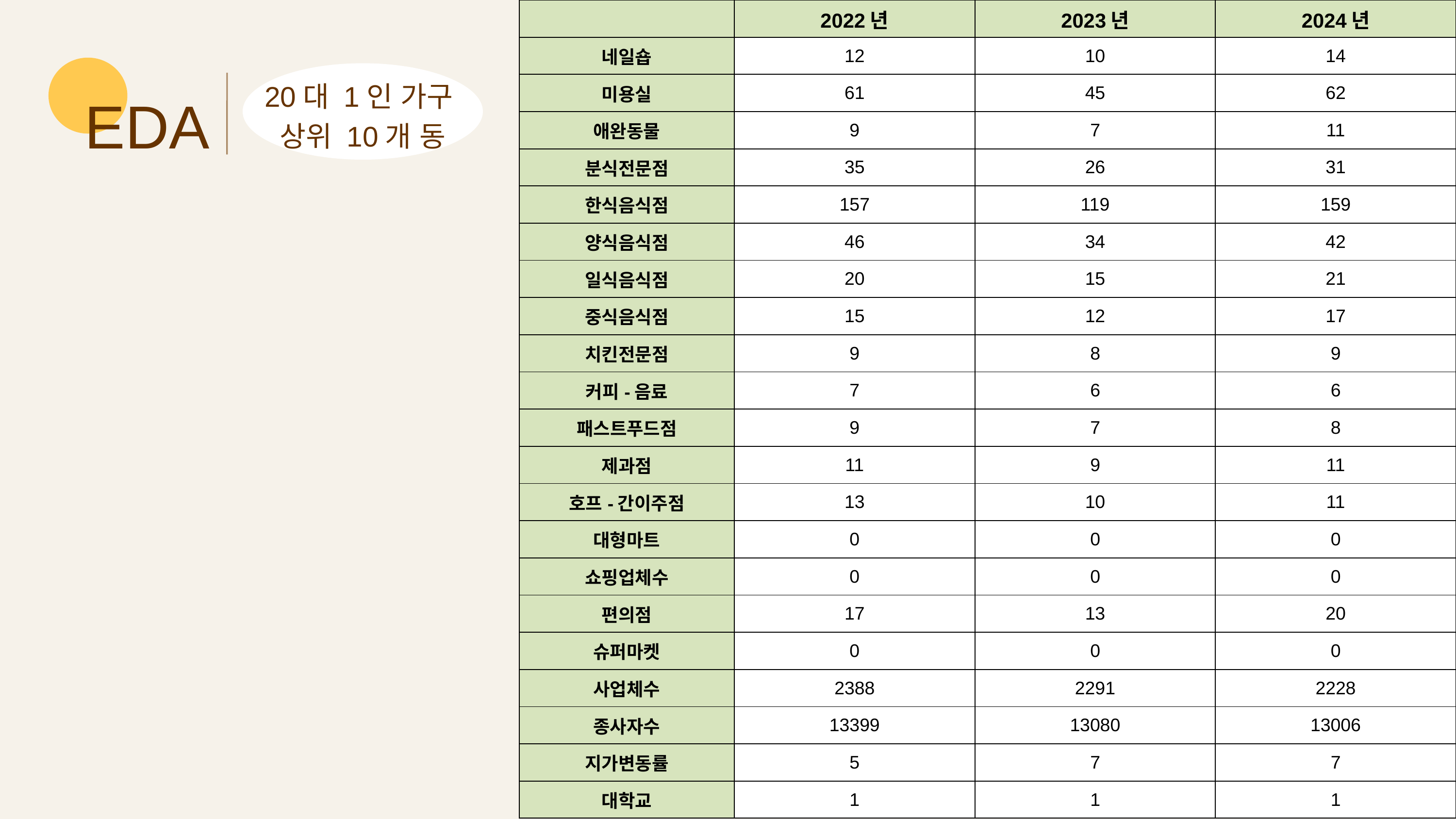

|  | 2022년 | 2023년 | 2024년 |
| --- | --- | --- | --- |
| 네일숍 | 12 | 10 | 14 |
| 미용실 | 61 | 45 | 62 |
| 애완동물 | 9 | 7 | 11 |
| 분식전문점 | 35 | 26 | 31 |
| 한식음식점 | 157 | 119 | 159 |
| 양식음식점 | 46 | 34 | 42 |
| 일식음식점 | 20 | 15 | 21 |
| 중식음식점 | 15 | 12 | 17 |
| 치킨전문점 | 9 | 8 | 9 |
| 커피-음료 | 7 | 6 | 6 |
| 패스트푸드점 | 9 | 7 | 8 |
| 제과점 | 11 | 9 | 11 |
| 호프-간이주점 | 13 | 10 | 11 |
| 대형마트 | 0 | 0 | 0 |
| 쇼핑업체수 | 0 | 0 | 0 |
| 편의점 | 17 | 13 | 20 |
| 슈퍼마켓 | 0 | 0 | 0 |
| 사업체수 | 2388 | 2291 | 2228 |
| 종사자수 | 13399 | 13080 | 13006 |
| 지가변동률 | 5 | 7 | 7 |
| 대학교 | 1 | 1 | 1 |

EDA

20대 1인 가구
상위 10개 동